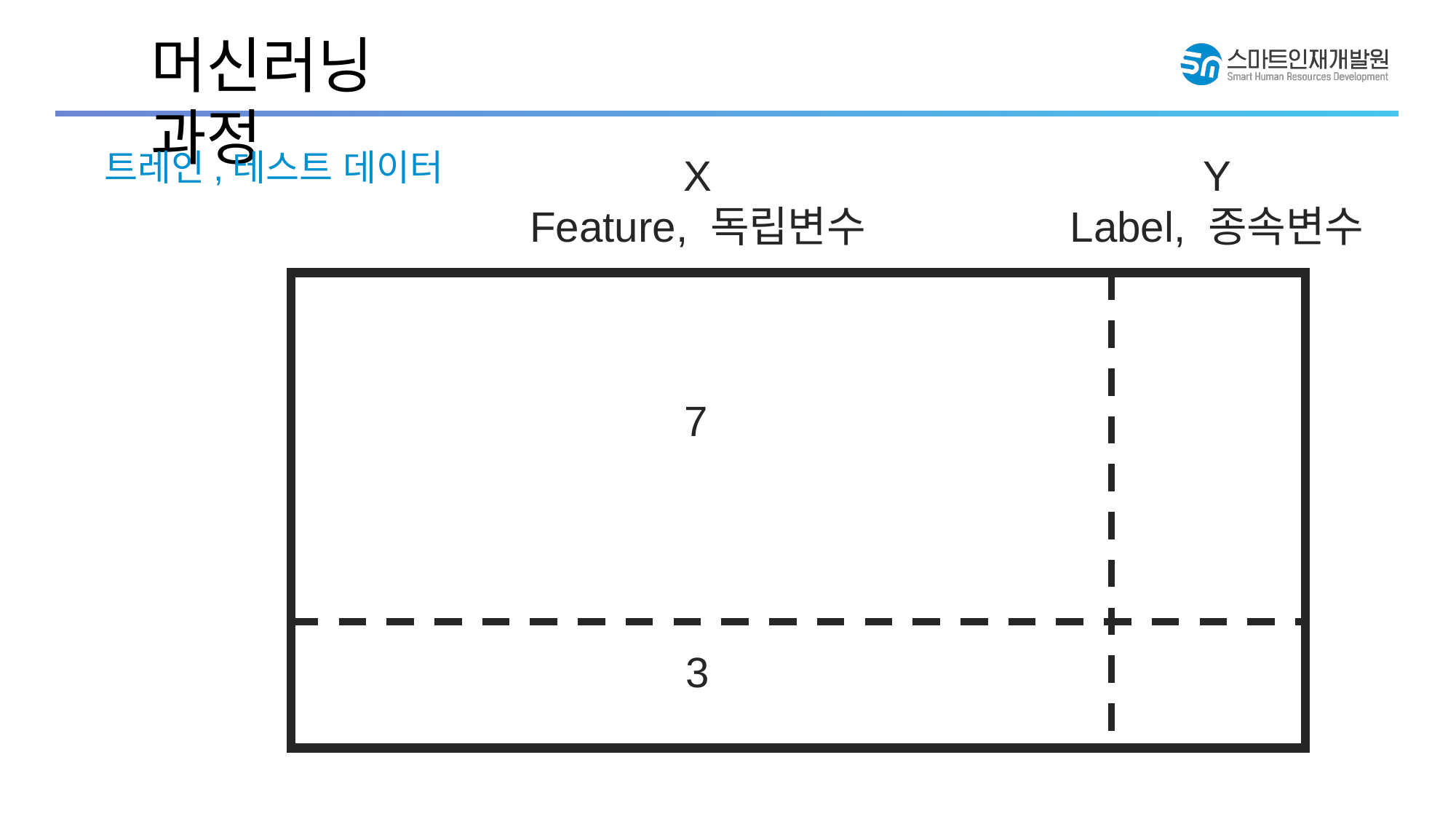

머신러닝 과정
트레인,테스트 데이터
X
Feature, 독립변수
Y
Label, 종속변수

7
3